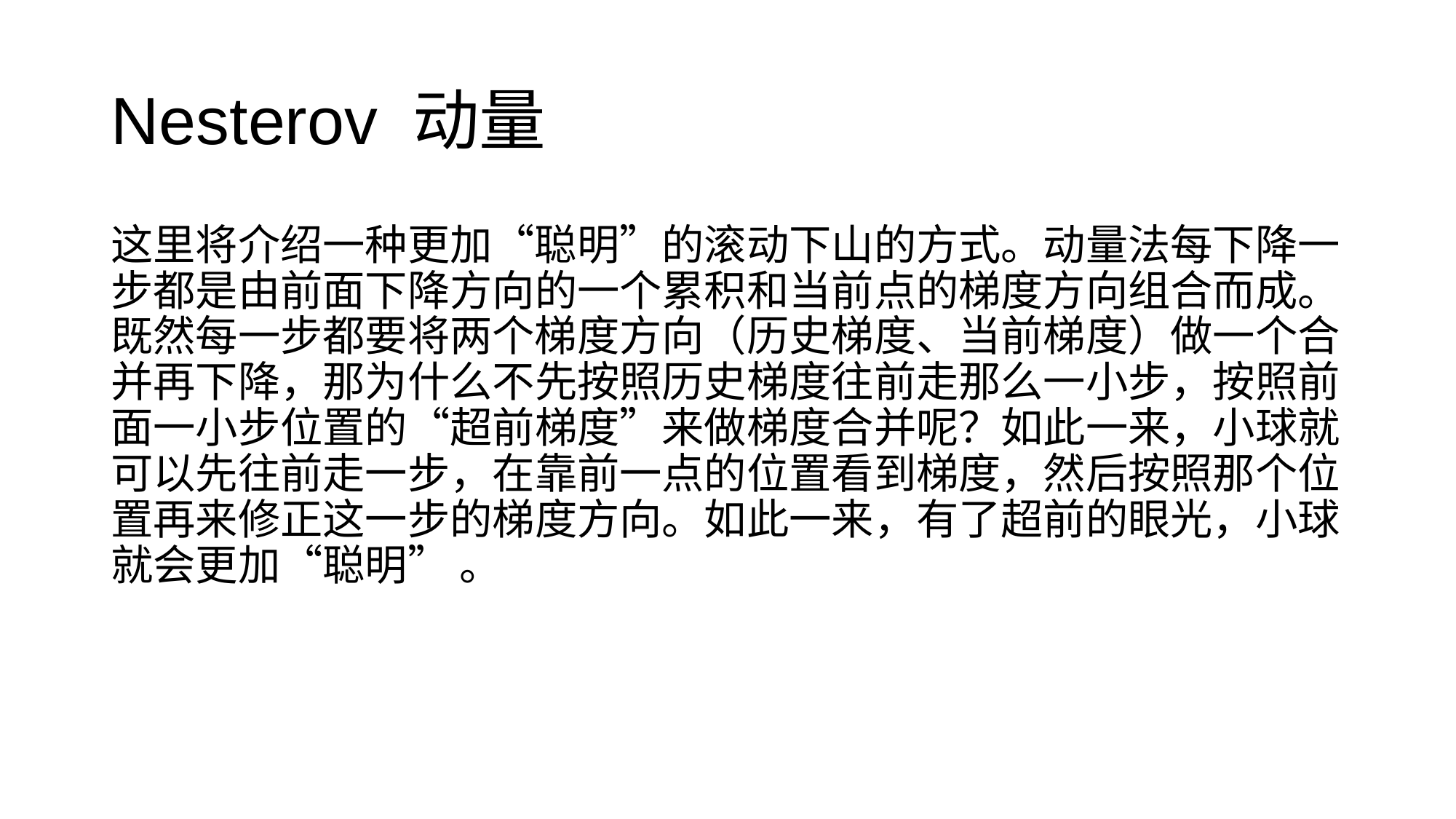

# Nesterov 动量
这里将介绍一种更加“聪明”的滚动下山的方式。动量法每下降一步都是由前面下降方向的一个累积和当前点的梯度方向组合而成。既然每一步都要将两个梯度方向（历史梯度、当前梯度）做一个合并再下降，那为什么不先按照历史梯度往前走那么一小步，按照前面一小步位置的“超前梯度”来做梯度合并呢？如此一来，小球就可以先往前走一步，在靠前一点的位置看到梯度，然后按照那个位置再来修正这一步的梯度方向。如此一来，有了超前的眼光，小球就会更加“聪明” 。